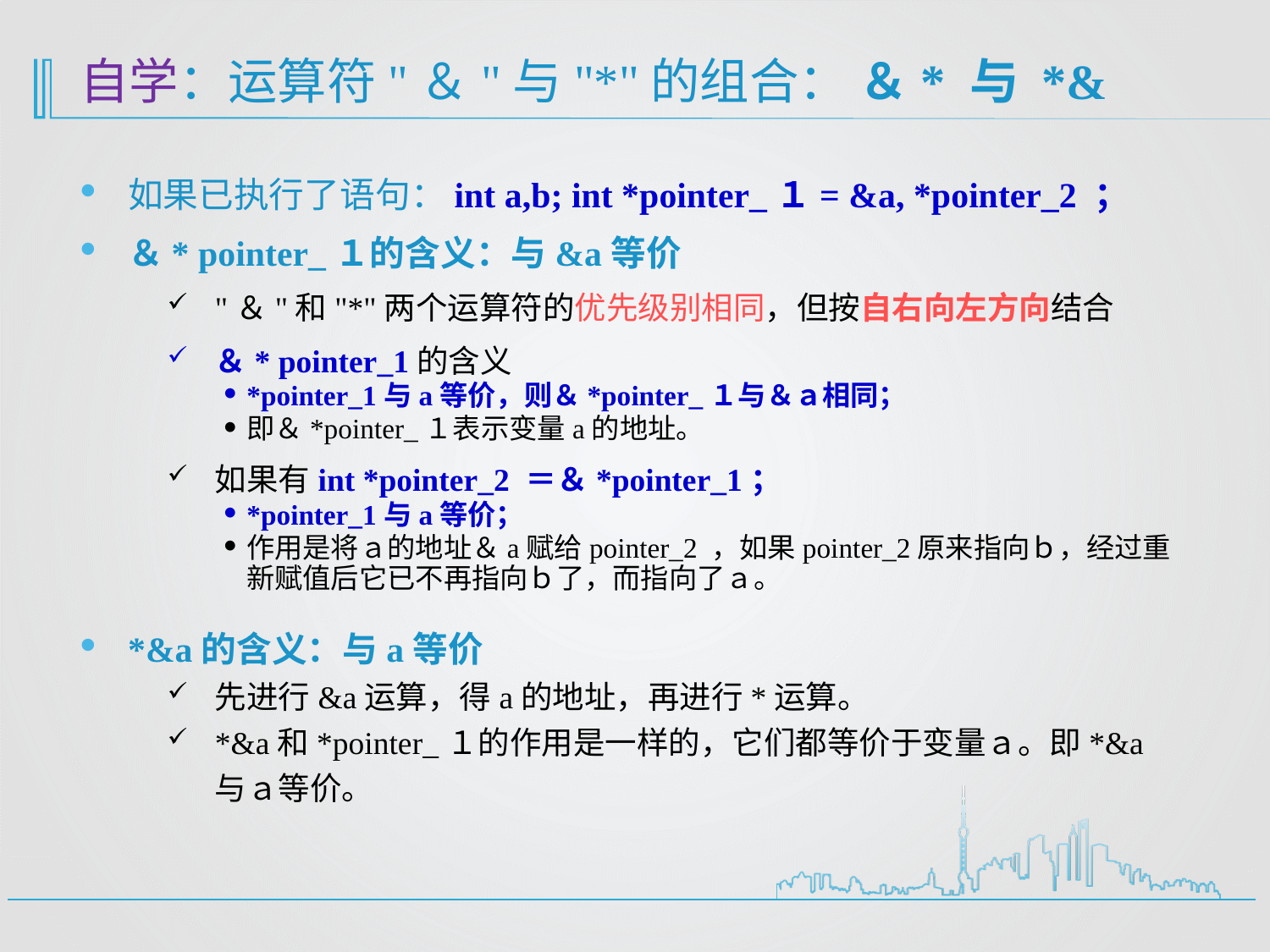

# 自学：运算符"＆"与"*"的组合： ＆* 与 *&
如果已执行了语句：int a,b; int *pointer_１= &a, *pointer_2 ；
＆* pointer_１的含义：与&a等价
"＆"和"*"两个运算符的优先级别相同，但按自右向左方向结合
＆* pointer_1的含义
*pointer_1与a等价，则＆*pointer_１与＆ａ相同；
即＆*pointer_１表示变量a的地址。
如果有int *pointer_2 ＝＆*pointer_1；
*pointer_1与a等价；
作用是将ａ的地址＆a赋给pointer_2 ，如果pointer_2原来指向ｂ，经过重新赋值后它已不再指向ｂ了，而指向了ａ。
*&a的含义：与a等价
先进行&a运算，得a的地址，再进行*运算。
*&a和*pointer_１的作用是一样的，它们都等价于变量ａ。即*&a与ａ等价。